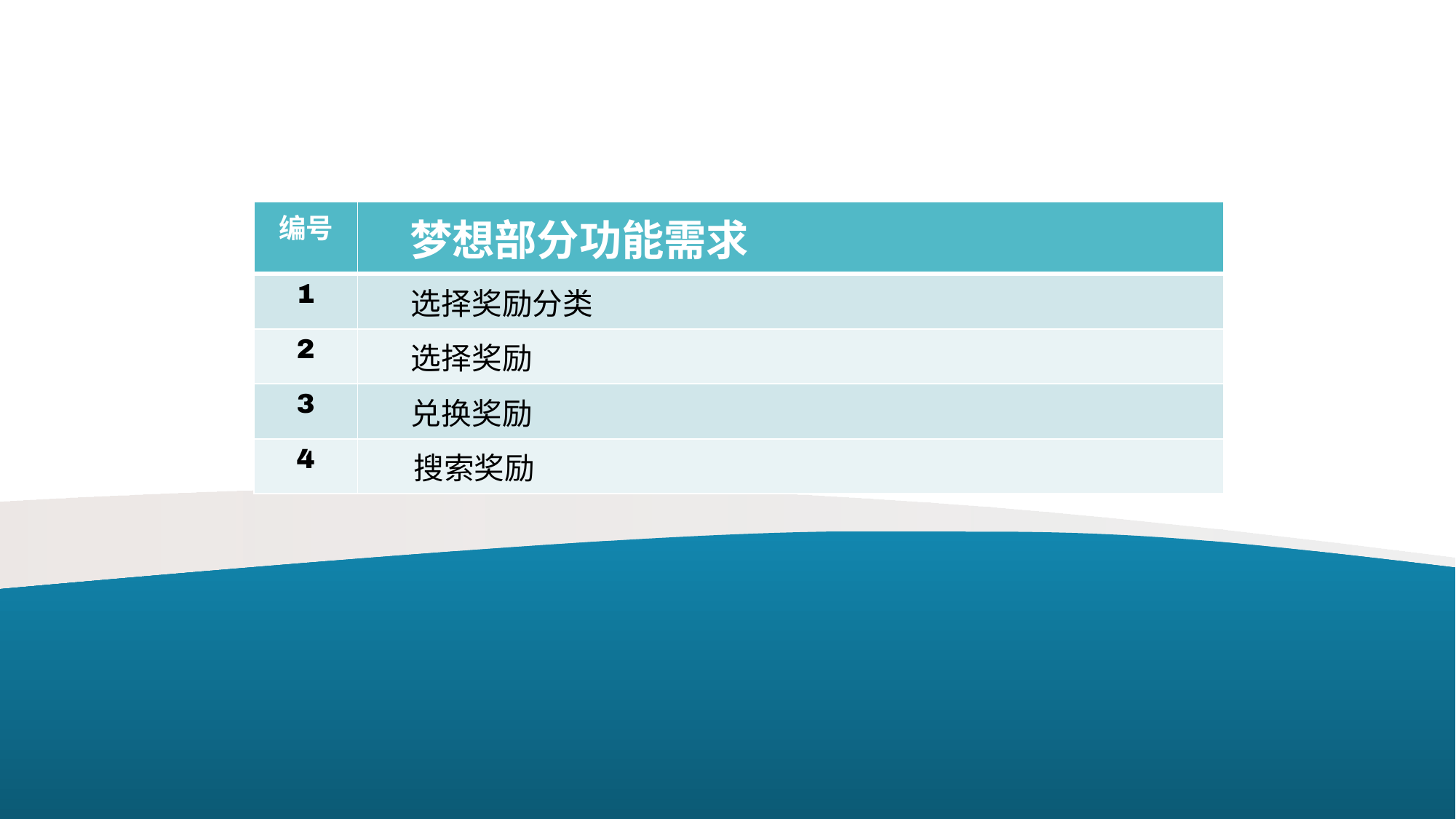

| 编号 | 梦想部分功能需求 |
| --- | --- |
| 1 | 选择奖励分类 |
| 2 | 选择奖励 |
| 3 | 兑换奖励 |
| 4 | 搜索奖励 |